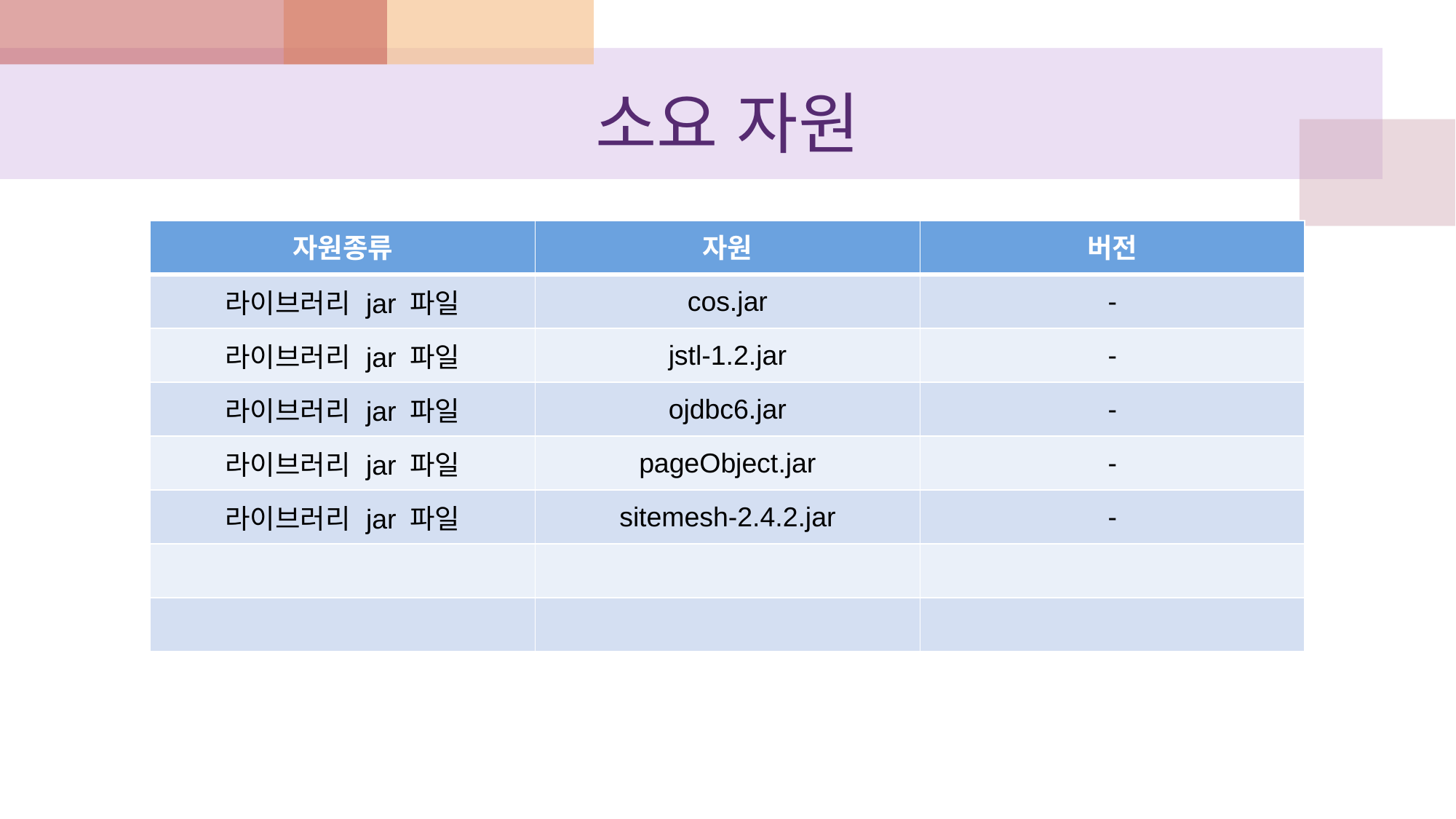

# 소요 자원
| 자원종류 | 자원 | 버전 |
| --- | --- | --- |
| 라이브러리 jar 파일 | cos.jar | - |
| 라이브러리 jar 파일 | jstl-1.2.jar | - |
| 라이브러리 jar 파일 | ojdbc6.jar | - |
| 라이브러리 jar 파일 | pageObject.jar | - |
| 라이브러리 jar 파일 | sitemesh-2.4.2.jar | - |
|  |  |  |
|  |  |  |